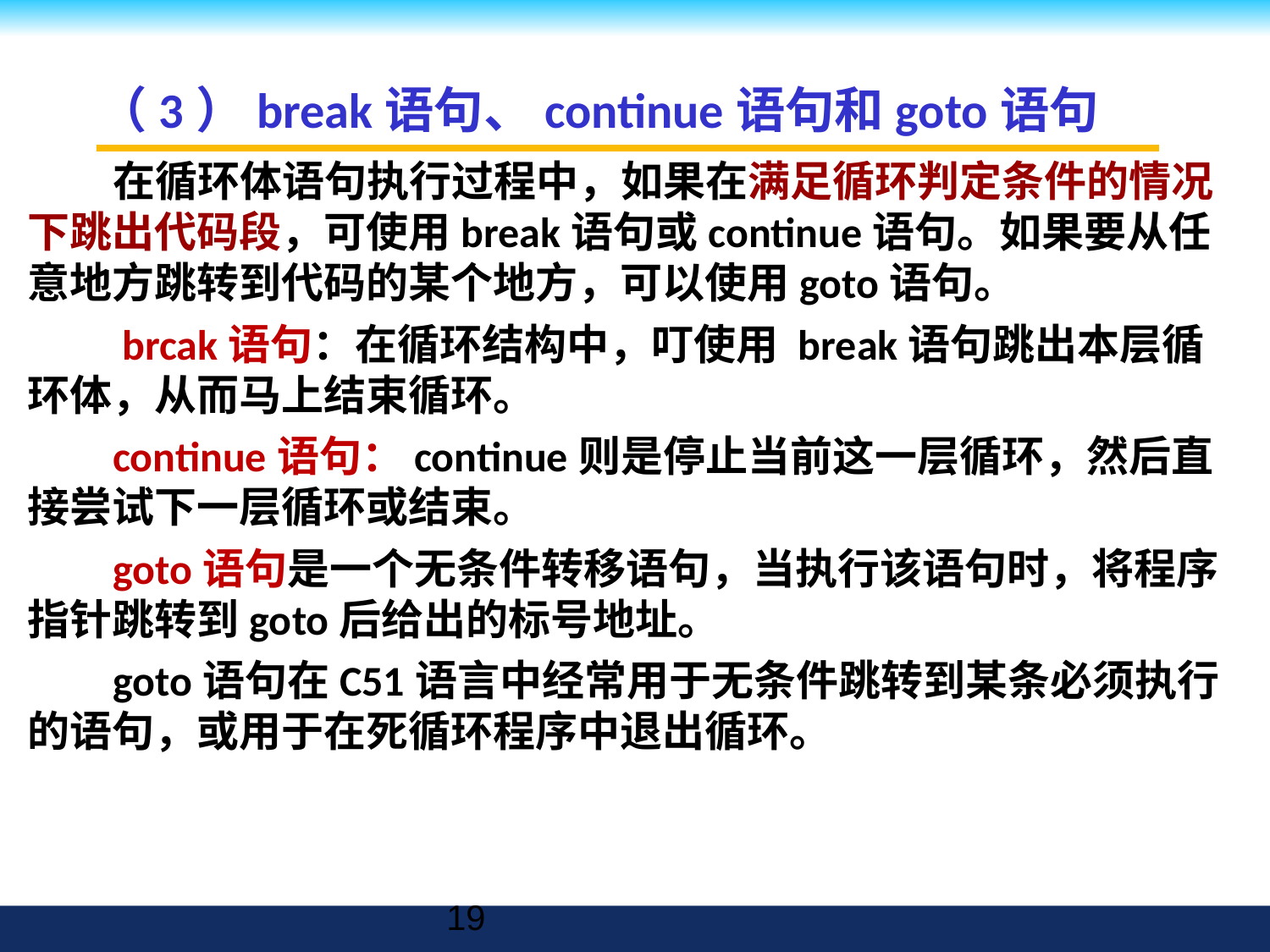

# （3）break语句、continue语句和goto语句
在循环体语句执行过程中，如果在满足循环判定条件的情况下跳出代码段，可使用break语句或continue语句。如果要从任意地方跳转到代码的某个地方，可以使用goto语句。
 brcak语句：在循环结构中，叮使用 break语句跳出本层循环体，从而马上结束循环。
continue语句：continue则是停止当前这一层循环，然后直接尝试下一层循环或结束。
goto语句是一个无条件转移语句，当执行该语句时，将程序指针跳转到goto后给出的标号地址。
goto语句在C51语言中经常用于无条件跳转到某条必须执行的语句，或用于在死循环程序中退出循环。
19